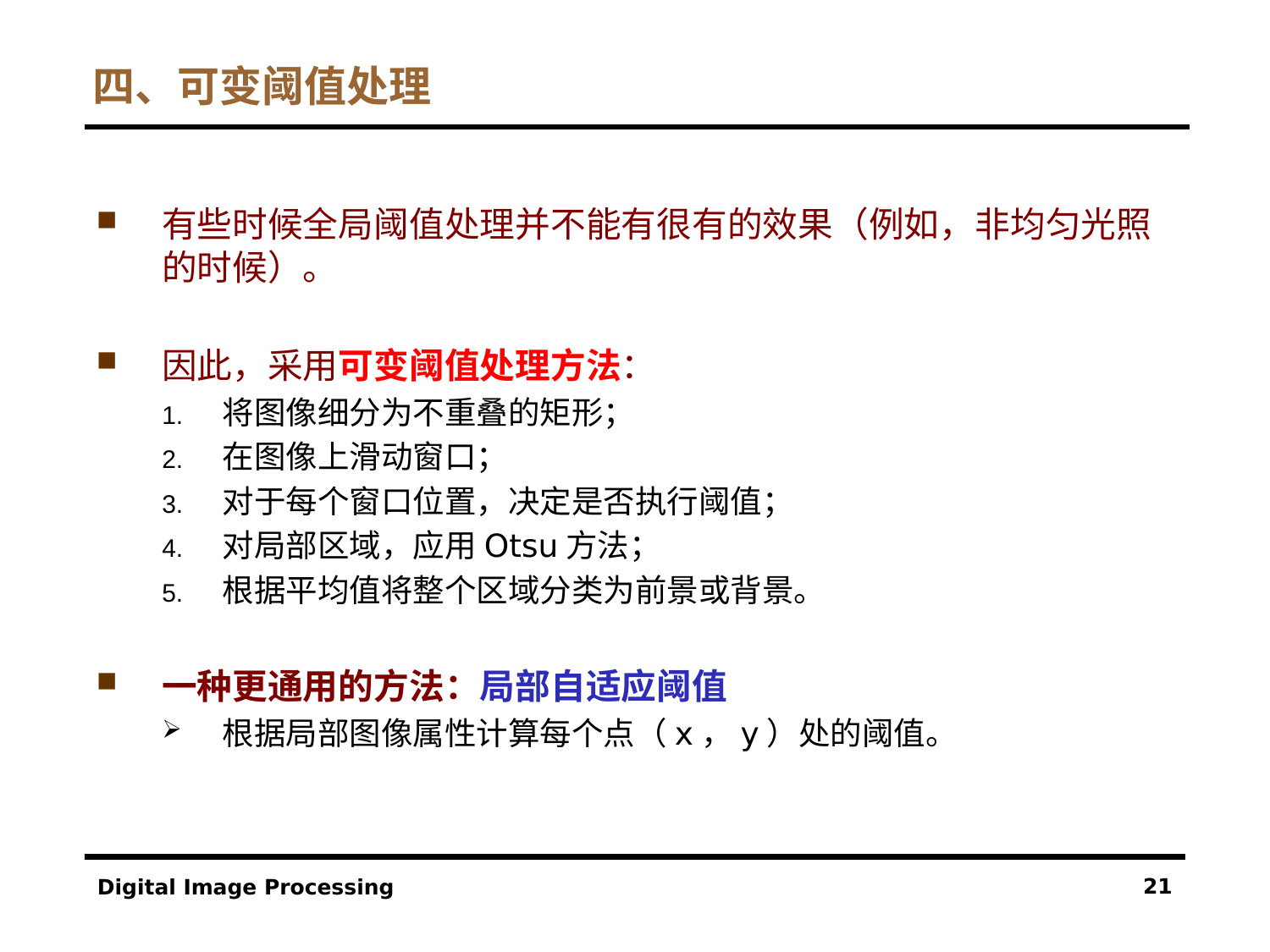

# 四、可变阈值处理
有些时候全局阈值处理并不能有很有的效果（例如，非均匀光照的时候）。

因此，采用可变阈值处理方法：
将图像细分为不重叠的矩形；
在图像上滑动窗口；
对于每个窗口位置，决定是否执行阈值；
对局部区域，应用Otsu方法；
根据平均值将整个区域分类为前景或背景。

一种更通用的方法：局部自适应阈值
根据局部图像属性计算每个点（x，y）处的阈值。
21
Digital Image Processing